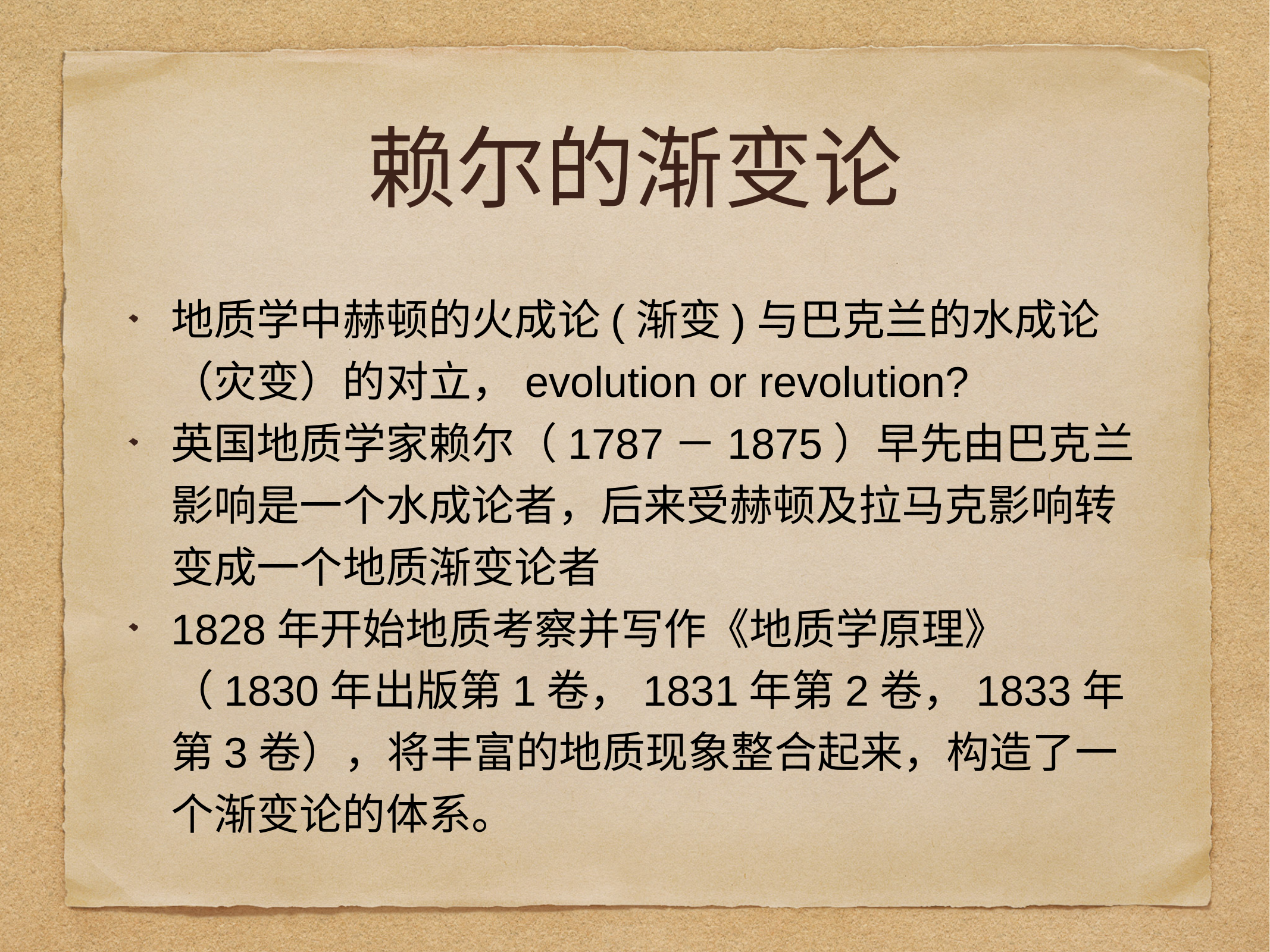

# 赖尔的渐变论
地质学中赫顿的火成论(渐变)与巴克兰的水成论（灾变）的对立，evolution or revolution?
英国地质学家赖尔（1787－1875）早先由巴克兰影响是一个水成论者，后来受赫顿及拉马克影响转变成一个地质渐变论者
1828年开始地质考察并写作《地质学原理》（1830年出版第1卷，1831年第2卷，1833年第3卷），将丰富的地质现象整合起来，构造了一个渐变论的体系。